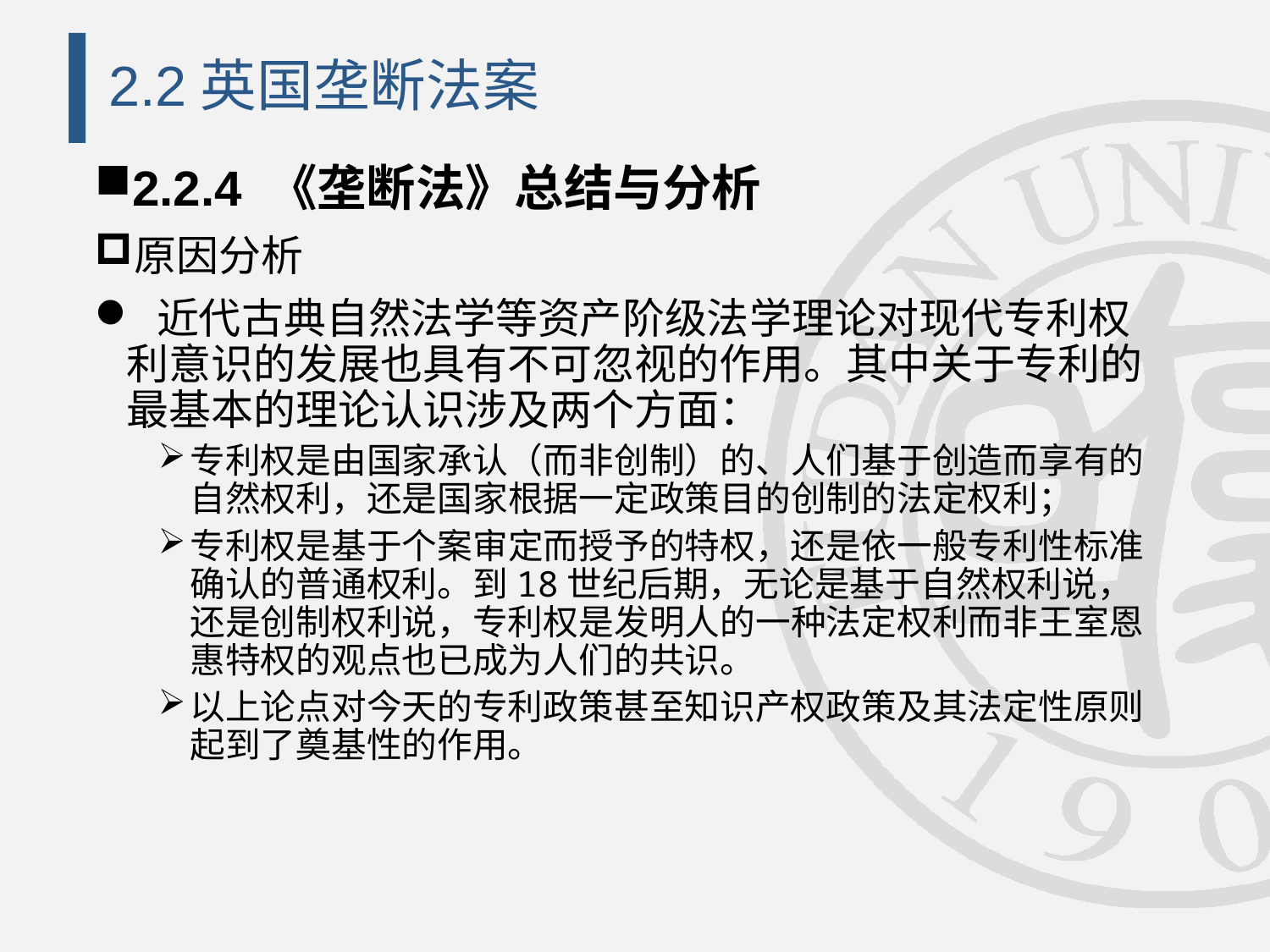

# 2.2英国垄断法案
2.2.4 《垄断法》总结与分析
原因分析
 近代古典自然法学等资产阶级法学理论对现代专利权利意识的发展也具有不可忽视的作用。其中关于专利的最基本的理论认识涉及两个方面：
专利权是由国家承认（而非创制）的、人们基于创造而享有的自然权利，还是国家根据一定政策目的创制的法定权利；
专利权是基于个案审定而授予的特权，还是依一般专利性标准确认的普通权利。到18世纪后期，无论是基于自然权利说，还是创制权利说，专利权是发明人的一种法定权利而非王室恩惠特权的观点也已成为人们的共识。
以上论点对今天的专利政策甚至知识产权政策及其法定性原则起到了奠基性的作用。